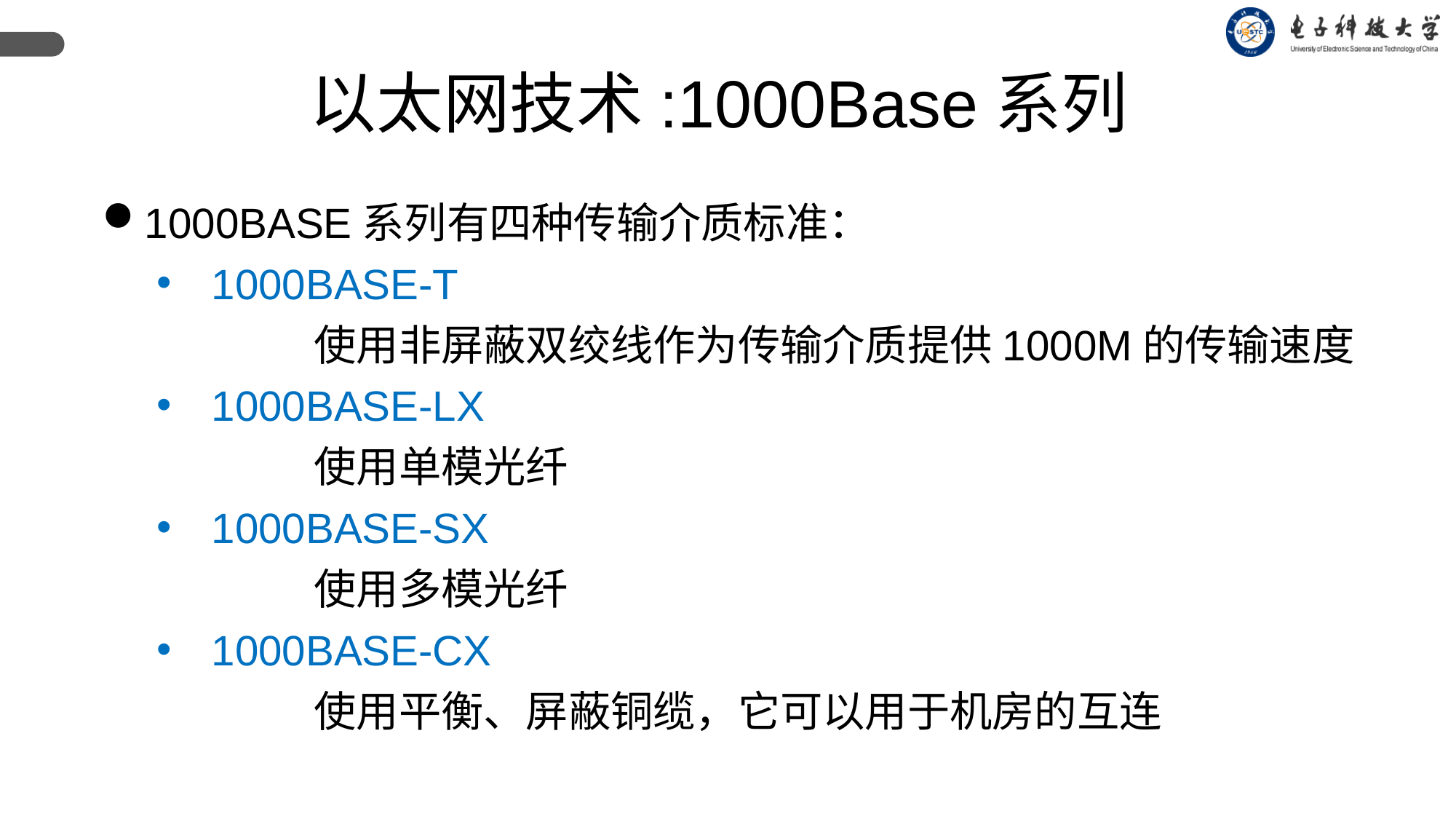

以太网技术:1000Base系列
1000BASE系列有四种传输介质标准：
1000BASE-T
	    使用非屏蔽双绞线作为传输介质提供1000M的传输速度
1000BASE-LX
	    使用单模光纤
1000BASE-SX
	    使用多模光纤
1000BASE-CX
	    使用平衡、屏蔽铜缆，它可以用于机房的互连